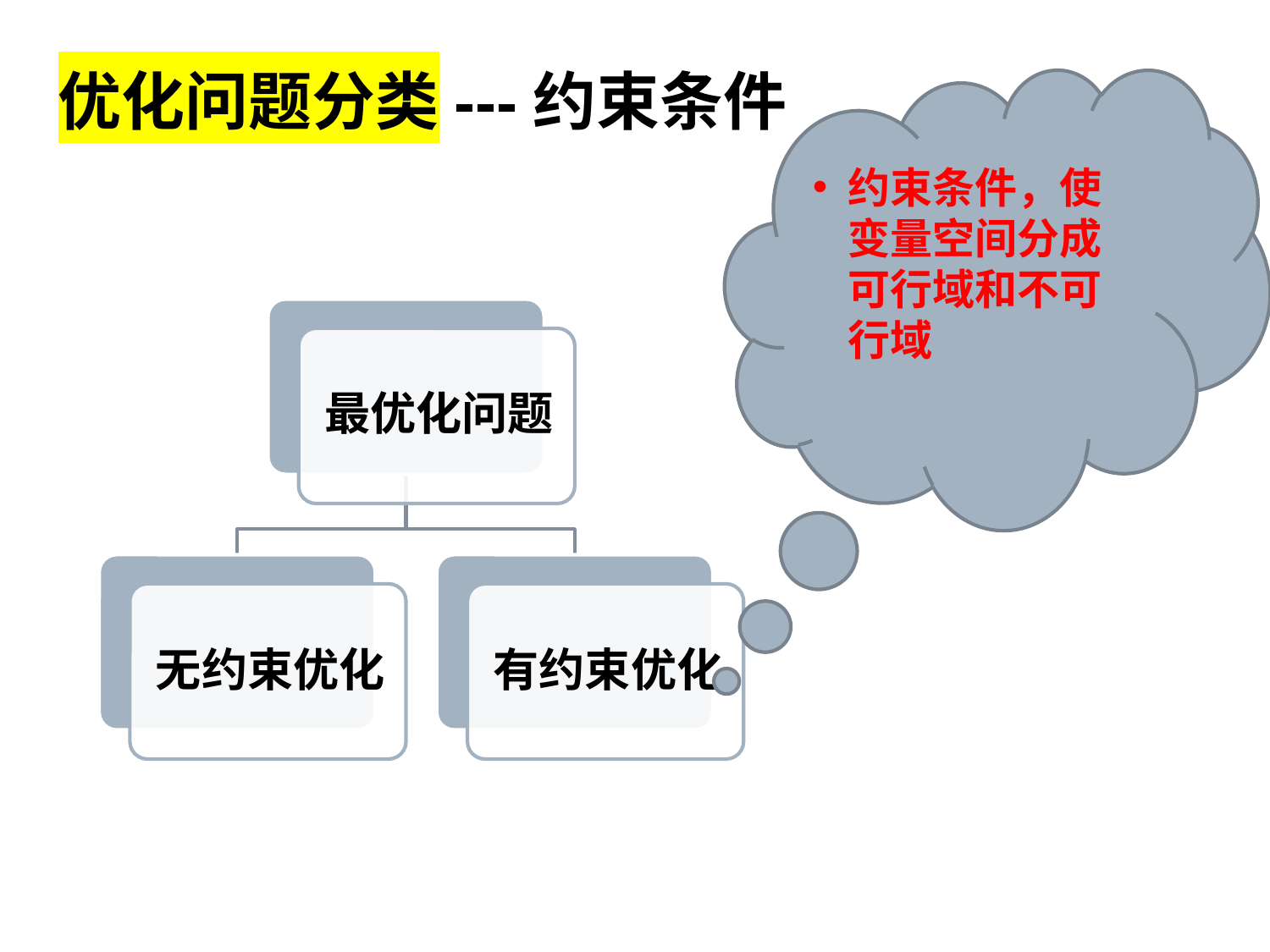

优化问题分类---约束条件
约束条件，使变量空间分成可行域和不可行域

最优化问题
无约束优化
有约束优化